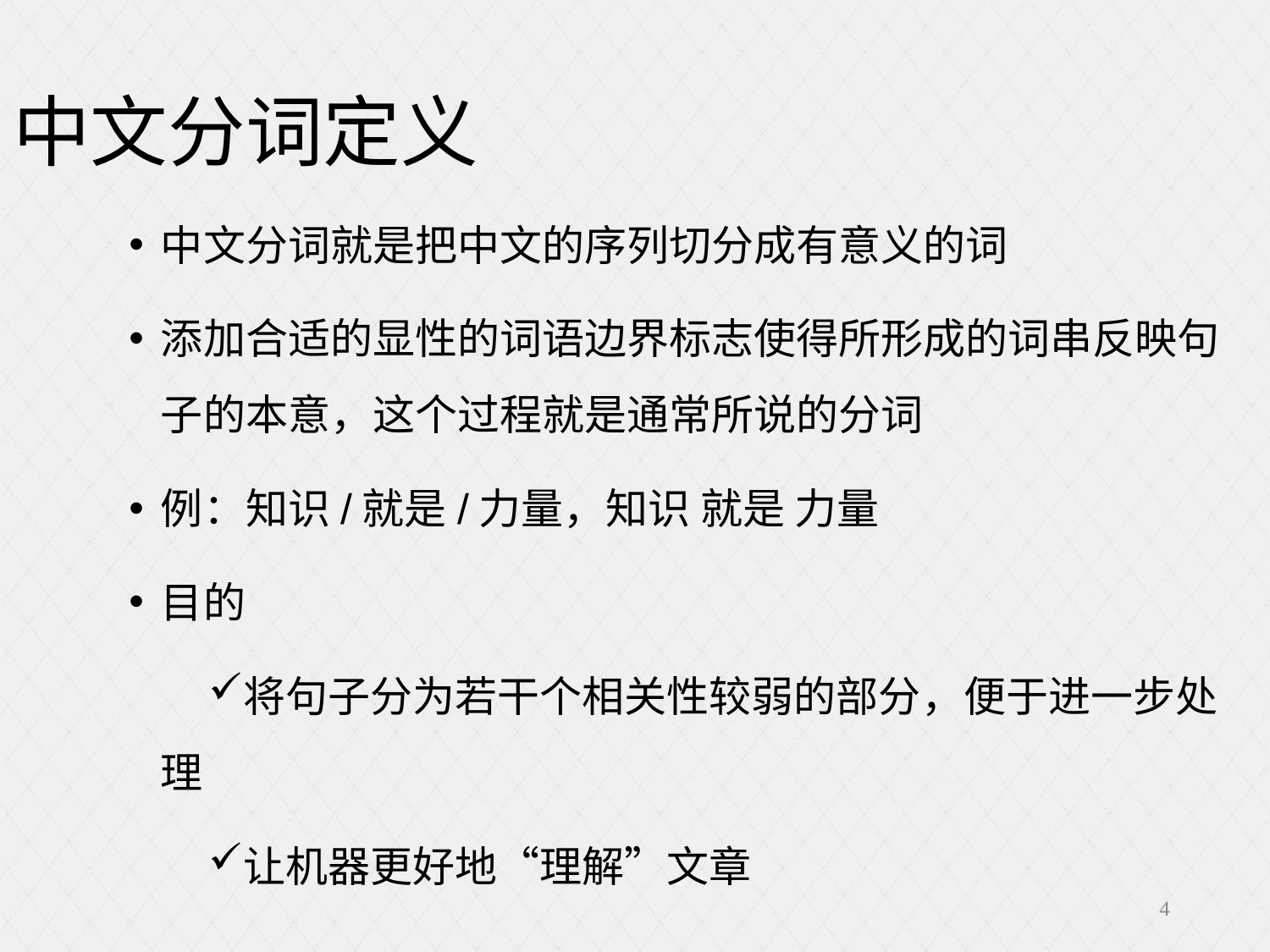

中文分词定义
中文分词就是把中文的序列切分成有意义的词
添加合适的显性的词语边界标志使得所形成的词串反映句子的本意，这个过程就是通常所说的分词
例：知识/就是/力量，知识 就是 力量
目的
将句子分为若干个相关性较弱的部分，便于进一步处理
让机器更好地“理解”文章
4